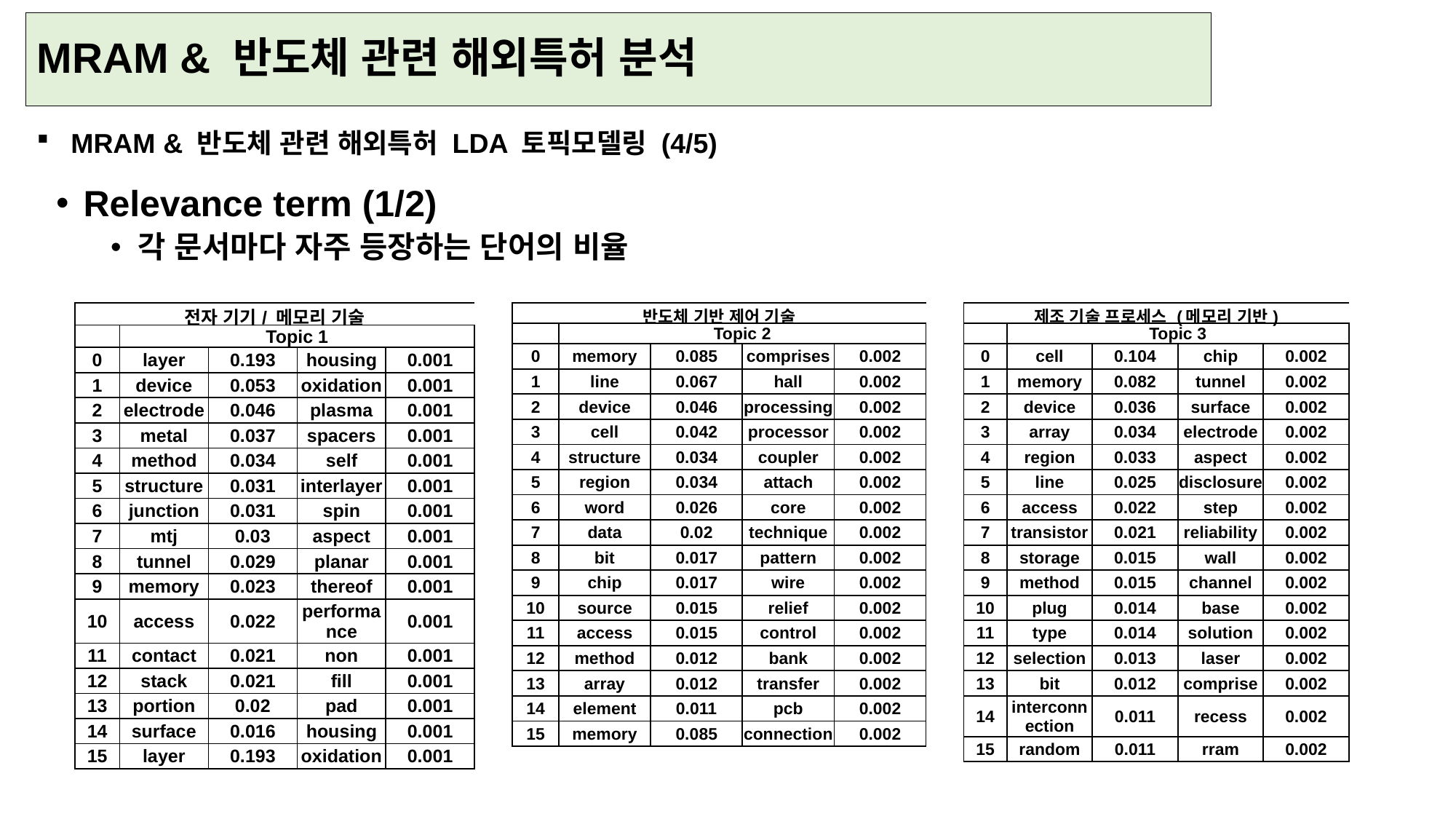

# MRAM & 반도체 관련 해외특허 분석
MRAM & 반도체 관련 해외특허 LDA 토픽모델링 (4/5)
Relevance term (1/2)
각 문서마다 자주 등장하는 단어의 비율
| 전자 기기/ 메모리 기술 |  |  |  |  |
| --- | --- | --- | --- | --- |
|  | Topic 1 |  |  |  |
| 0 | layer | 0.193 | housing | 0.001 |
| 1 | device | 0.053 | oxidation | 0.001 |
| 2 | electrode | 0.046 | plasma | 0.001 |
| 3 | metal | 0.037 | spacers | 0.001 |
| 4 | method | 0.034 | self | 0.001 |
| 5 | structure | 0.031 | interlayer | 0.001 |
| 6 | junction | 0.031 | spin | 0.001 |
| 7 | mtj | 0.03 | aspect | 0.001 |
| 8 | tunnel | 0.029 | planar | 0.001 |
| 9 | memory | 0.023 | thereof | 0.001 |
| 10 | access | 0.022 | performance | 0.001 |
| 11 | contact | 0.021 | non | 0.001 |
| 12 | stack | 0.021 | fill | 0.001 |
| 13 | portion | 0.02 | pad | 0.001 |
| 14 | surface | 0.016 | housing | 0.001 |
| 15 | layer | 0.193 | oxidation | 0.001 |
| 반도체 기반 제어 기술 |  |  |  |  |
| --- | --- | --- | --- | --- |
|  | Topic 2 |  |  |  |
| 0 | memory | 0.085 | comprises | 0.002 |
| 1 | line | 0.067 | hall | 0.002 |
| 2 | device | 0.046 | processing | 0.002 |
| 3 | cell | 0.042 | processor | 0.002 |
| 4 | structure | 0.034 | coupler | 0.002 |
| 5 | region | 0.034 | attach | 0.002 |
| 6 | word | 0.026 | core | 0.002 |
| 7 | data | 0.02 | technique | 0.002 |
| 8 | bit | 0.017 | pattern | 0.002 |
| 9 | chip | 0.017 | wire | 0.002 |
| 10 | source | 0.015 | relief | 0.002 |
| 11 | access | 0.015 | control | 0.002 |
| 12 | method | 0.012 | bank | 0.002 |
| 13 | array | 0.012 | transfer | 0.002 |
| 14 | element | 0.011 | pcb | 0.002 |
| 15 | memory | 0.085 | connection | 0.002 |
| 제조 기술 프로세스 (메모리 기반) |  |  |  |  |
| --- | --- | --- | --- | --- |
|  | Topic 3 |  |  |  |
| 0 | cell | 0.104 | chip | 0.002 |
| 1 | memory | 0.082 | tunnel | 0.002 |
| 2 | device | 0.036 | surface | 0.002 |
| 3 | array | 0.034 | electrode | 0.002 |
| 4 | region | 0.033 | aspect | 0.002 |
| 5 | line | 0.025 | disclosure | 0.002 |
| 6 | access | 0.022 | step | 0.002 |
| 7 | transistor | 0.021 | reliability | 0.002 |
| 8 | storage | 0.015 | wall | 0.002 |
| 9 | method | 0.015 | channel | 0.002 |
| 10 | plug | 0.014 | base | 0.002 |
| 11 | type | 0.014 | solution | 0.002 |
| 12 | selection | 0.013 | laser | 0.002 |
| 13 | bit | 0.012 | comprise | 0.002 |
| 14 | interconnection | 0.011 | recess | 0.002 |
| 15 | random | 0.011 | rram | 0.002 |